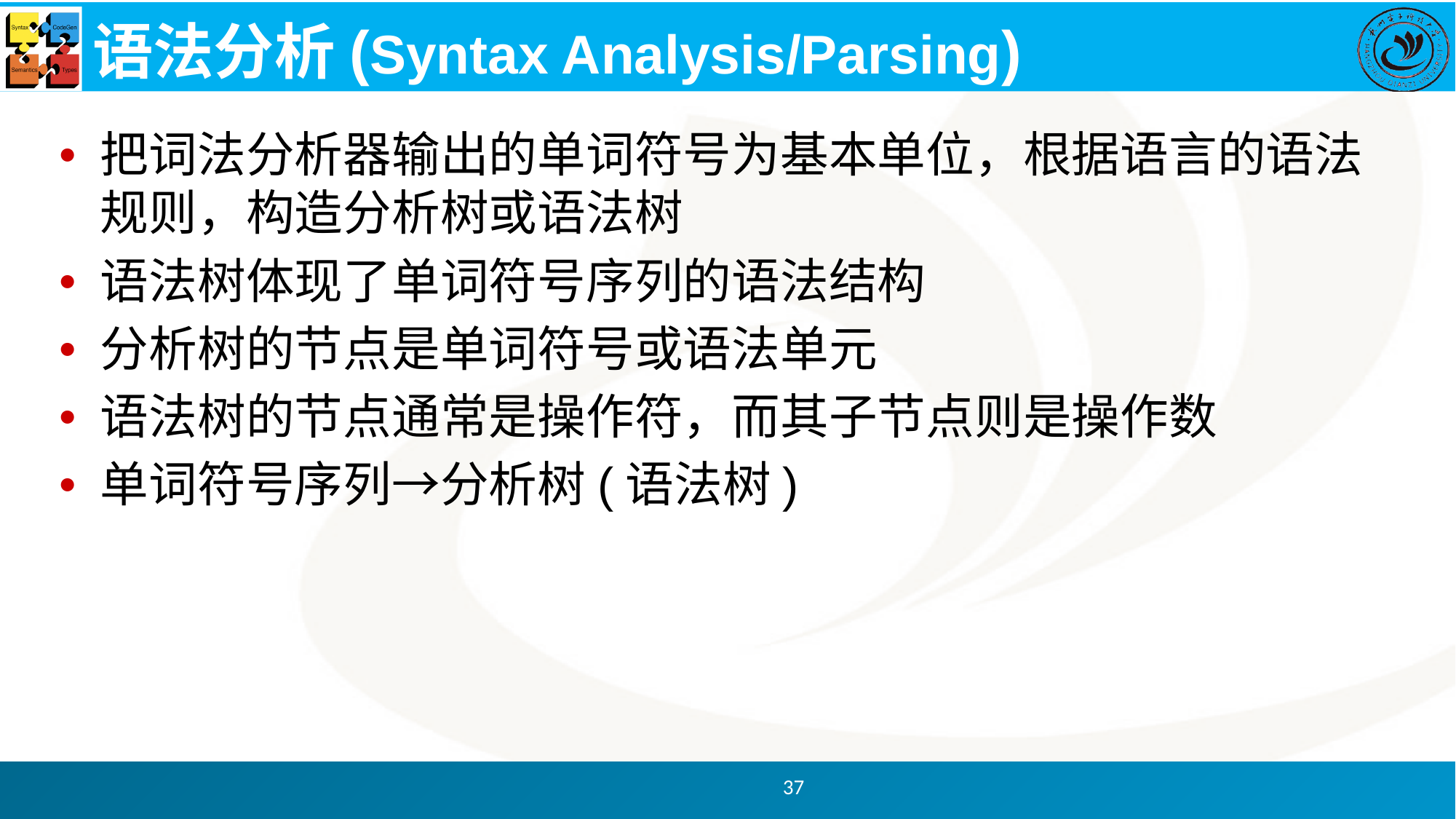

# 语法分析(Syntax Analysis/Parsing)
把词法分析器输出的单词符号为基本单位，根据语言的语法规则，构造分析树或语法树
语法树体现了单词符号序列的语法结构
分析树的节点是单词符号或语法单元
语法树的节点通常是操作符，而其子节点则是操作数
单词符号序列→分析树(语法树)
37